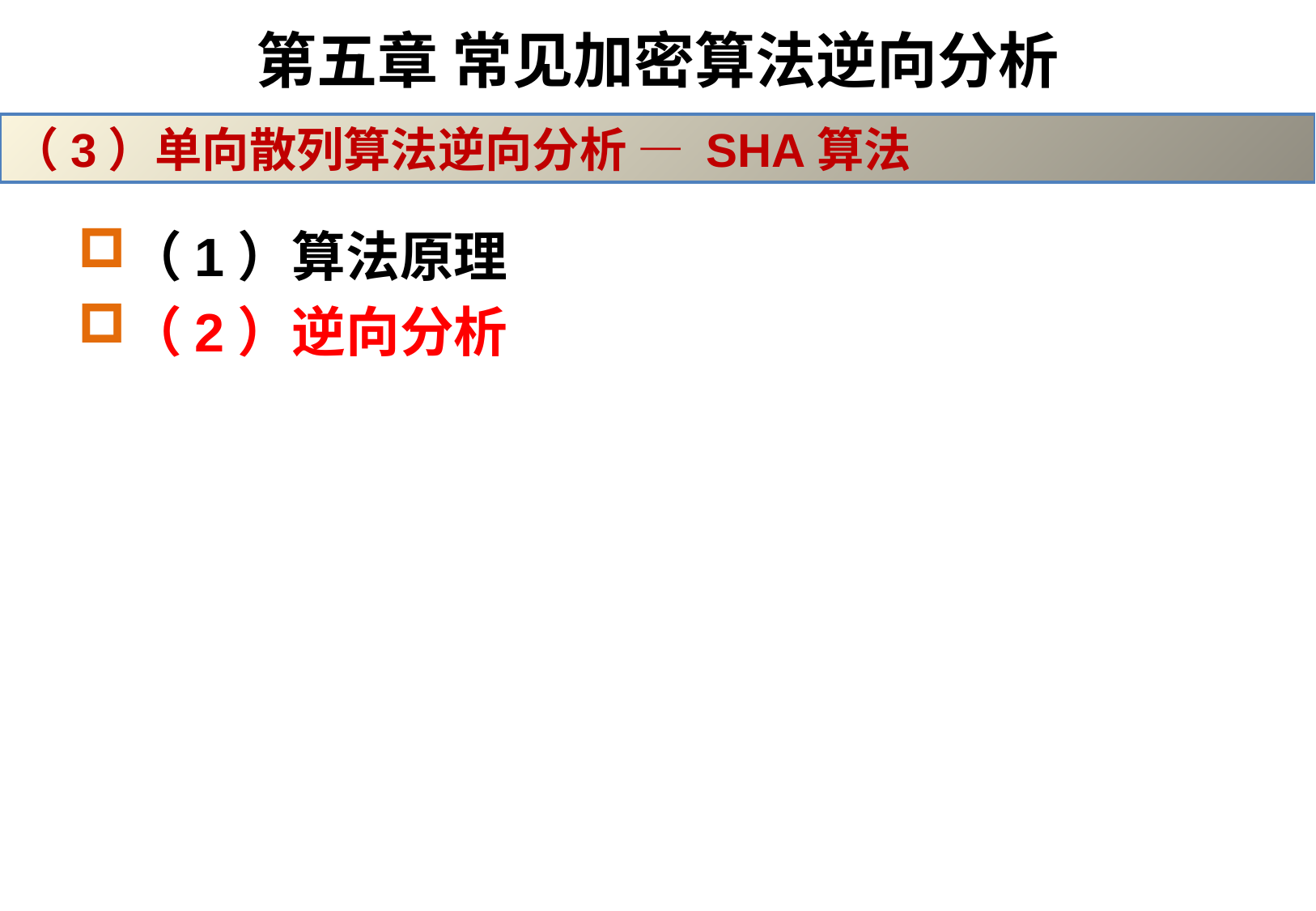

# 第五章 常见加密算法逆向分析
（3）单向散列算法逆向分析 — SHA算法
（1）算法原理
（2）逆向分析